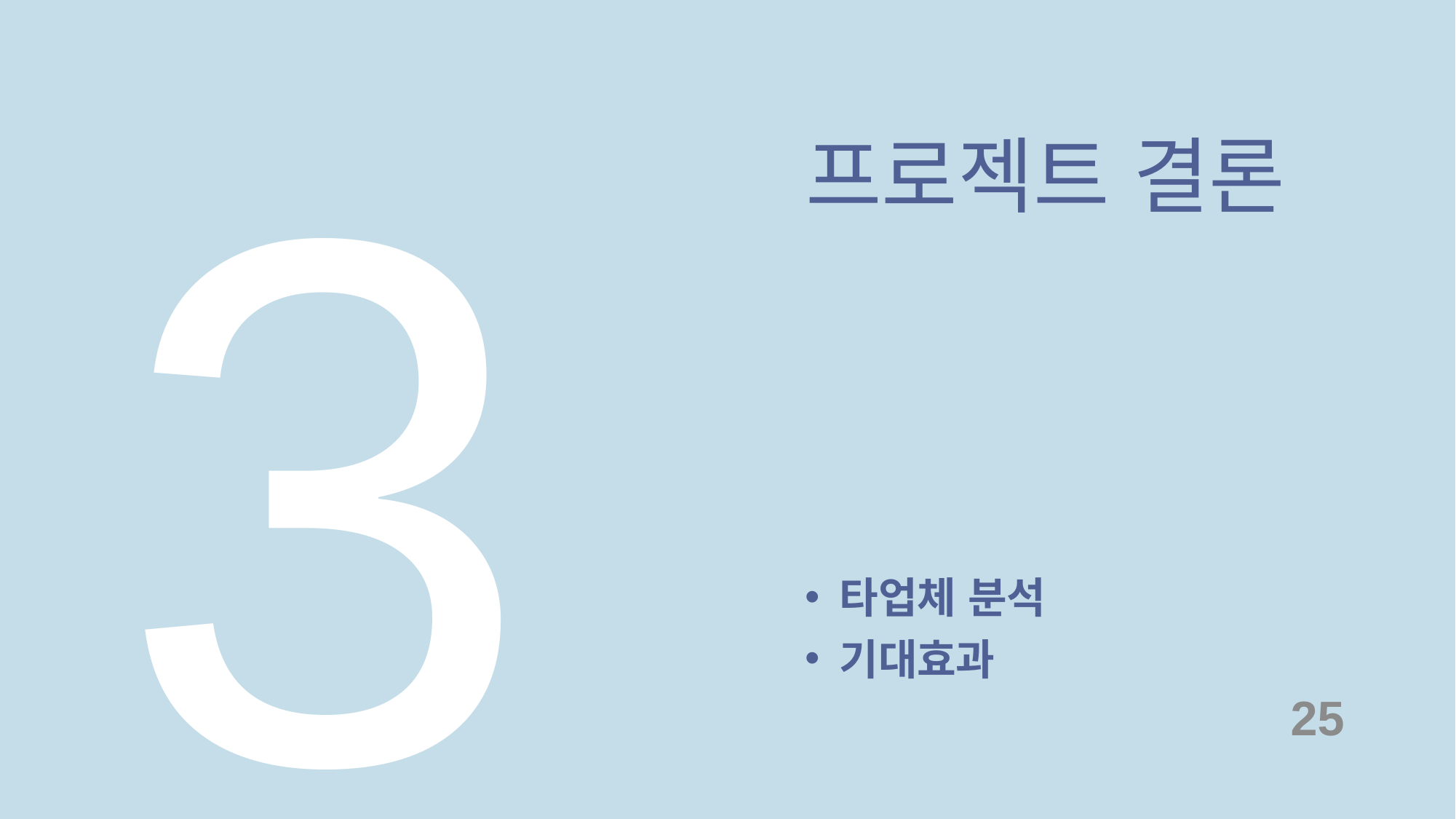

3
프로젝트 결론
타업체 분석
기대효과
25